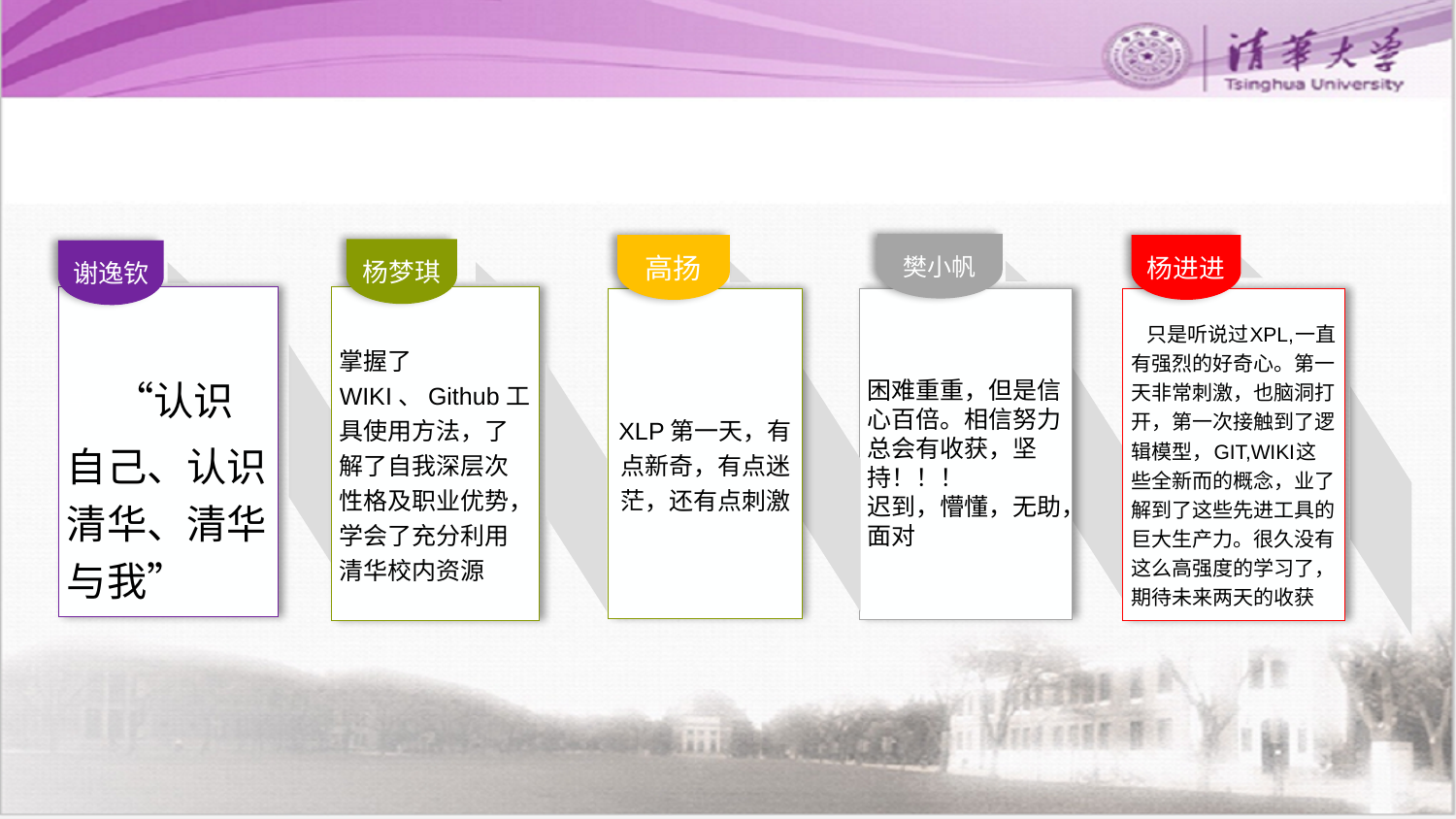

樊小帆
高扬
杨进进
杨梦琪
谢逸钦

天 “认识自己、认识清华、清华与我”
掌握了WIKI、Github工具使用方法，了解了自我深层次性格及职业优势，学会了充分利用清华校内资源
困难重重，但是信心百倍。相信努力总会有收获，坚持！！！
迟到，懵懂，无助，面对
之前只是听说过XPL,一直有强烈的好奇心。第一天非常刺激，也脑洞打开，第一次接触到了逻辑模型，GIT,WIKI这些全新而的概念，业了解到了这些先进工具的巨大生产力。很久没有这么高强度的学习了，期待未来两天的收获
XLP第一天，有点新奇，有点迷茫，还有点刺激